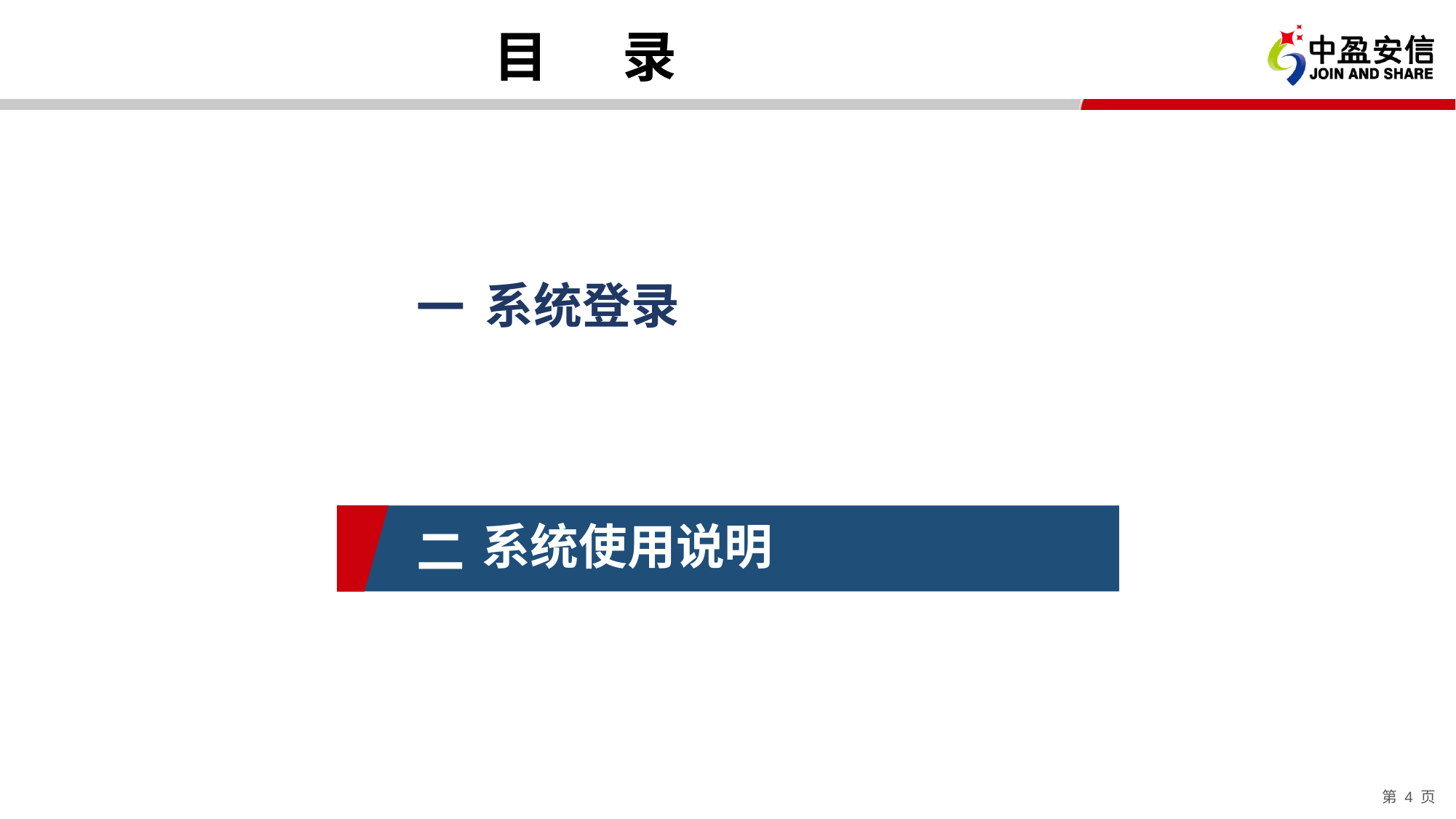

# 目      录
系统登录
一

系统使用说明
二